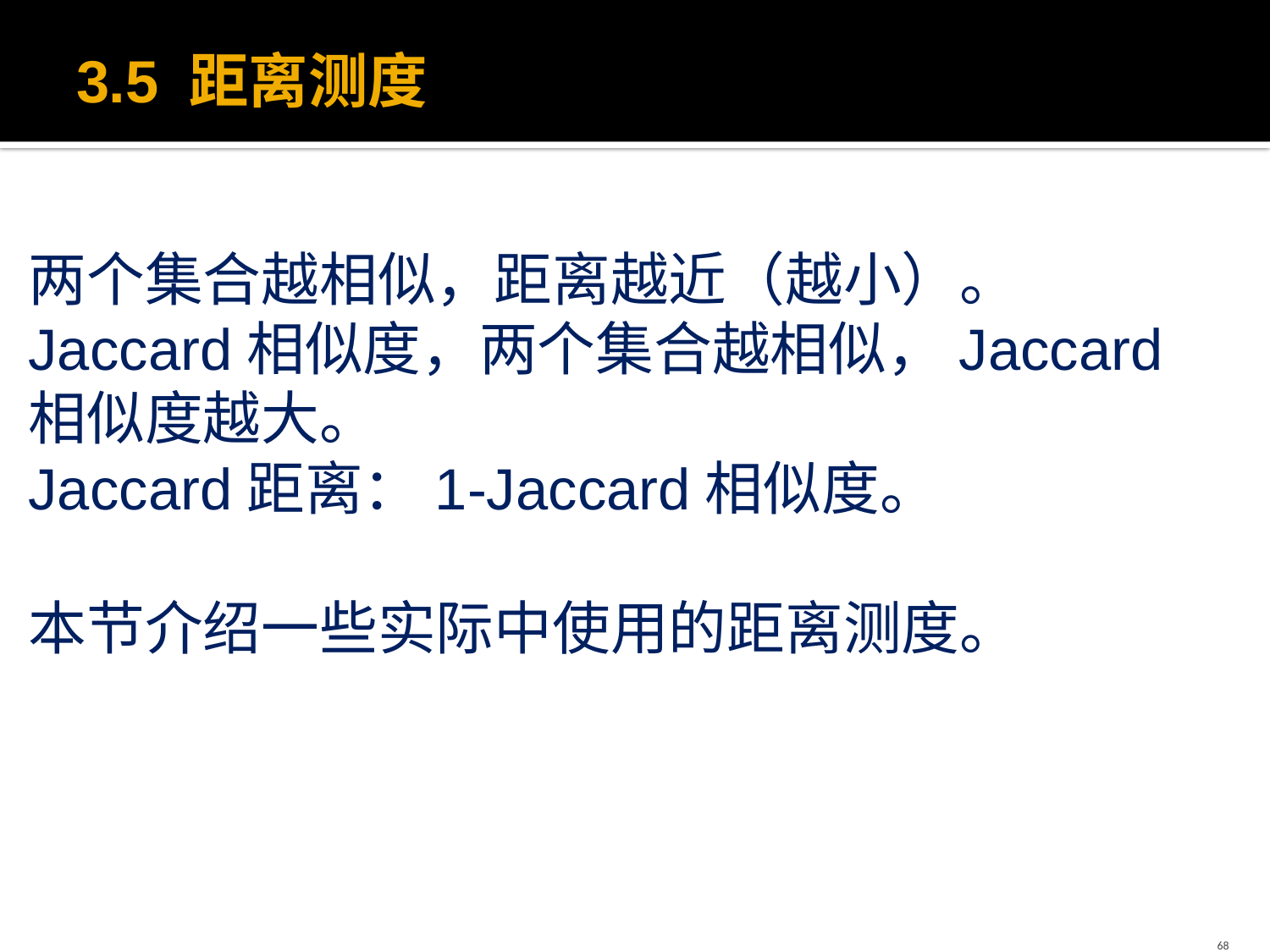

# 3.5 距离测度
两个集合越相似，距离越近（越小）。
Jaccard相似度，两个集合越相似，Jaccard相似度越大。
Jaccard距离：1-Jaccard相似度。

本节介绍一些实际中使用的距离测度。
68